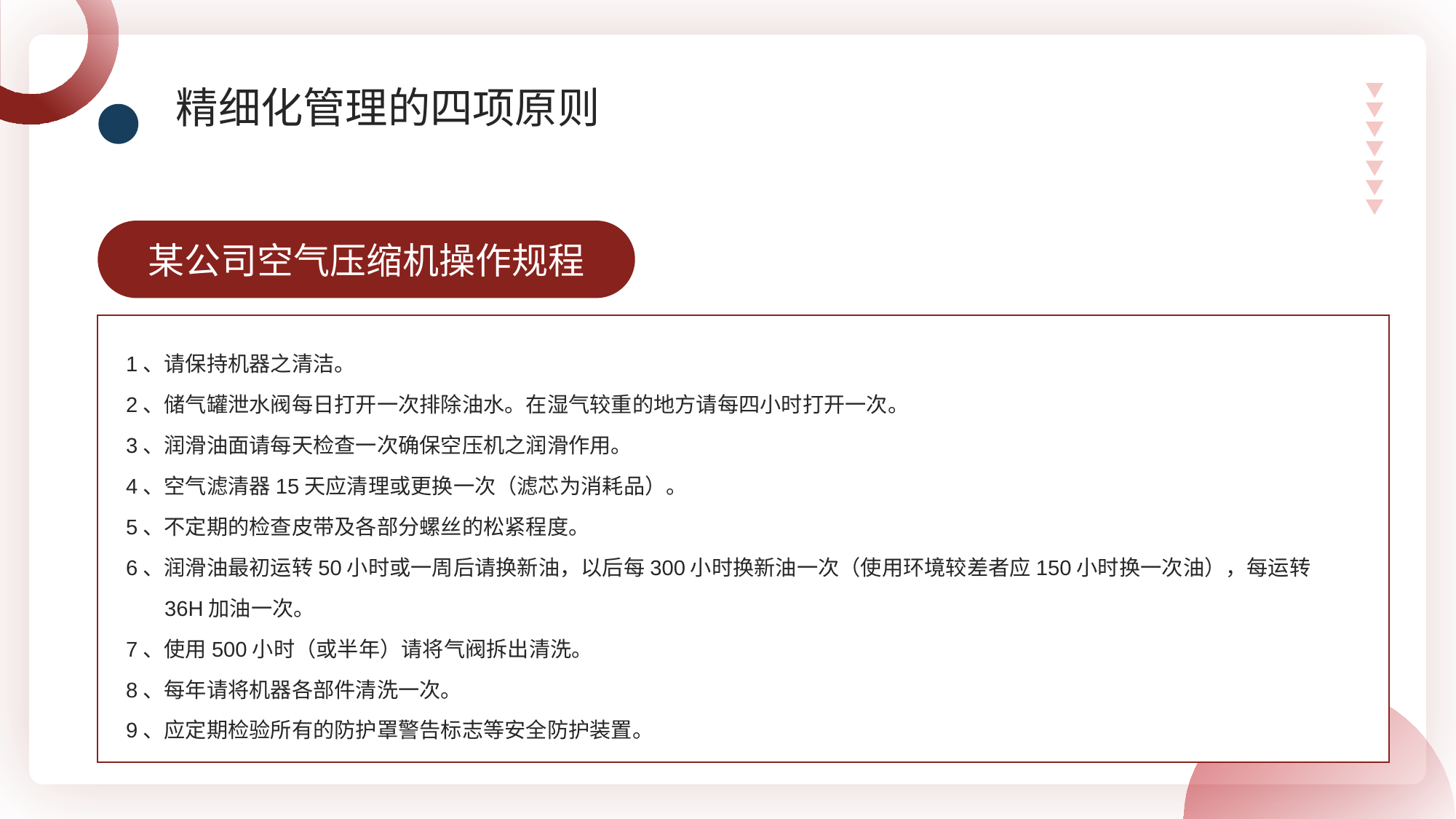

精细化管理的四项原则
某公司空气压缩机操作规程

1、请保持机器之清洁。
2、储气罐泄水阀每日打开一次排除油水。在湿气较重的地方请每四小时打开一次。
3、润滑油面请每天检查一次确保空压机之润滑作用。
4、空气滤清器15天应清理或更换一次（滤芯为消耗品）。
5、不定期的检查皮带及各部分螺丝的松紧程度。
6、润滑油最初运转50小时或一周后请换新油，以后每300小时换新油一次（使用环境较差者应150小时换一次油），每运转36H加油一次。
7、使用500小时（或半年）请将气阀拆出清洗。
8、每年请将机器各部件清洗一次。
9、应定期检验所有的防护罩警告标志等安全防护装置。